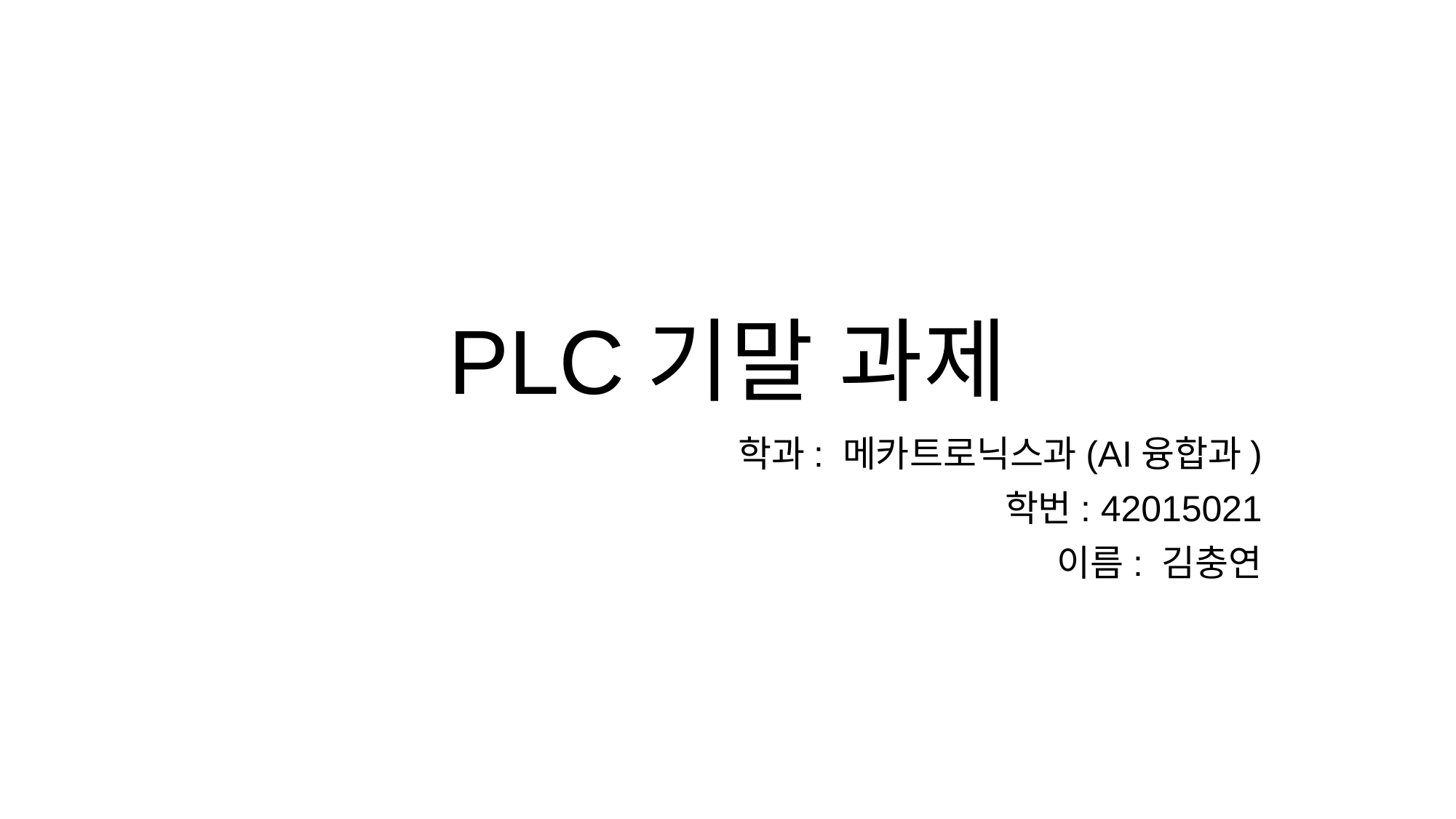

# PLC기말 과제
학과: 메카트로닉스과(AI융합과)
학번: 42015021
이름: 김충연